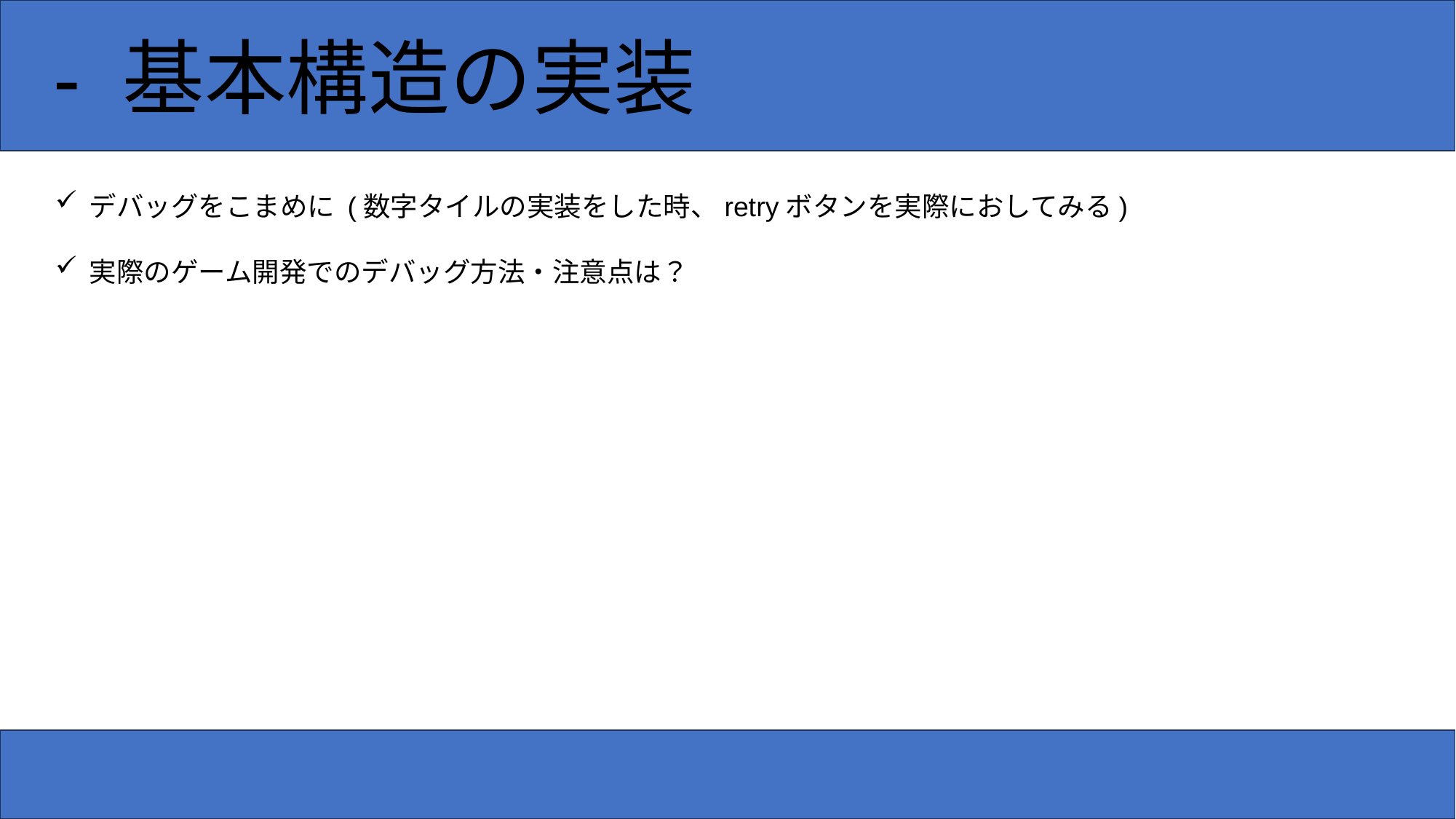

- 基本構造の実装
デバッグをこまめに (数字タイルの実装をした時、retryボタンを実際におしてみる)
実際のゲーム開発でのデバッグ方法・注意点は？